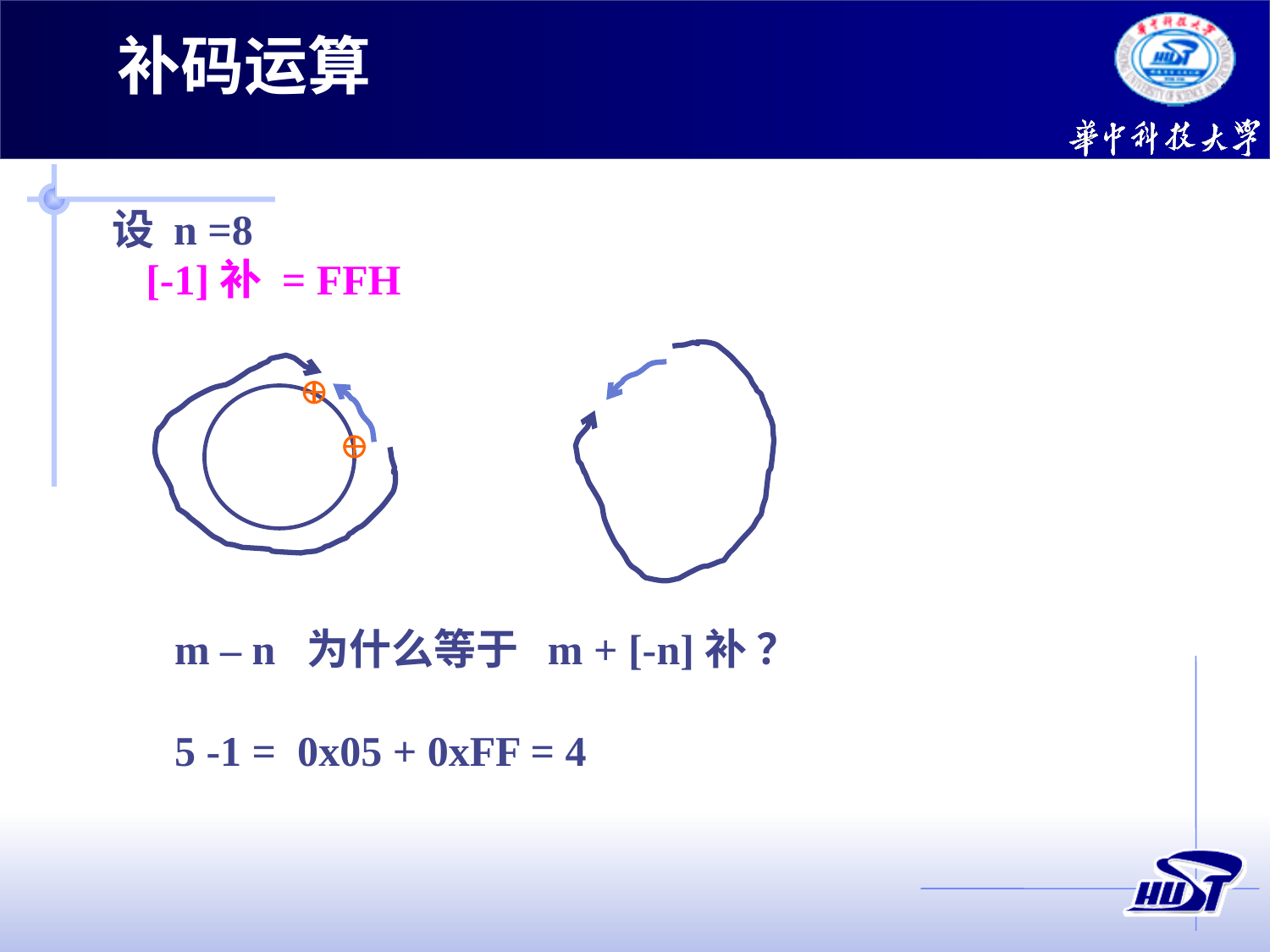

补码运算
设 n =8
 [-1]补 = FFH

m – n  为什么等于  m + [-n]补 ？

5 -1 =  0x05 + 0xFF = 4